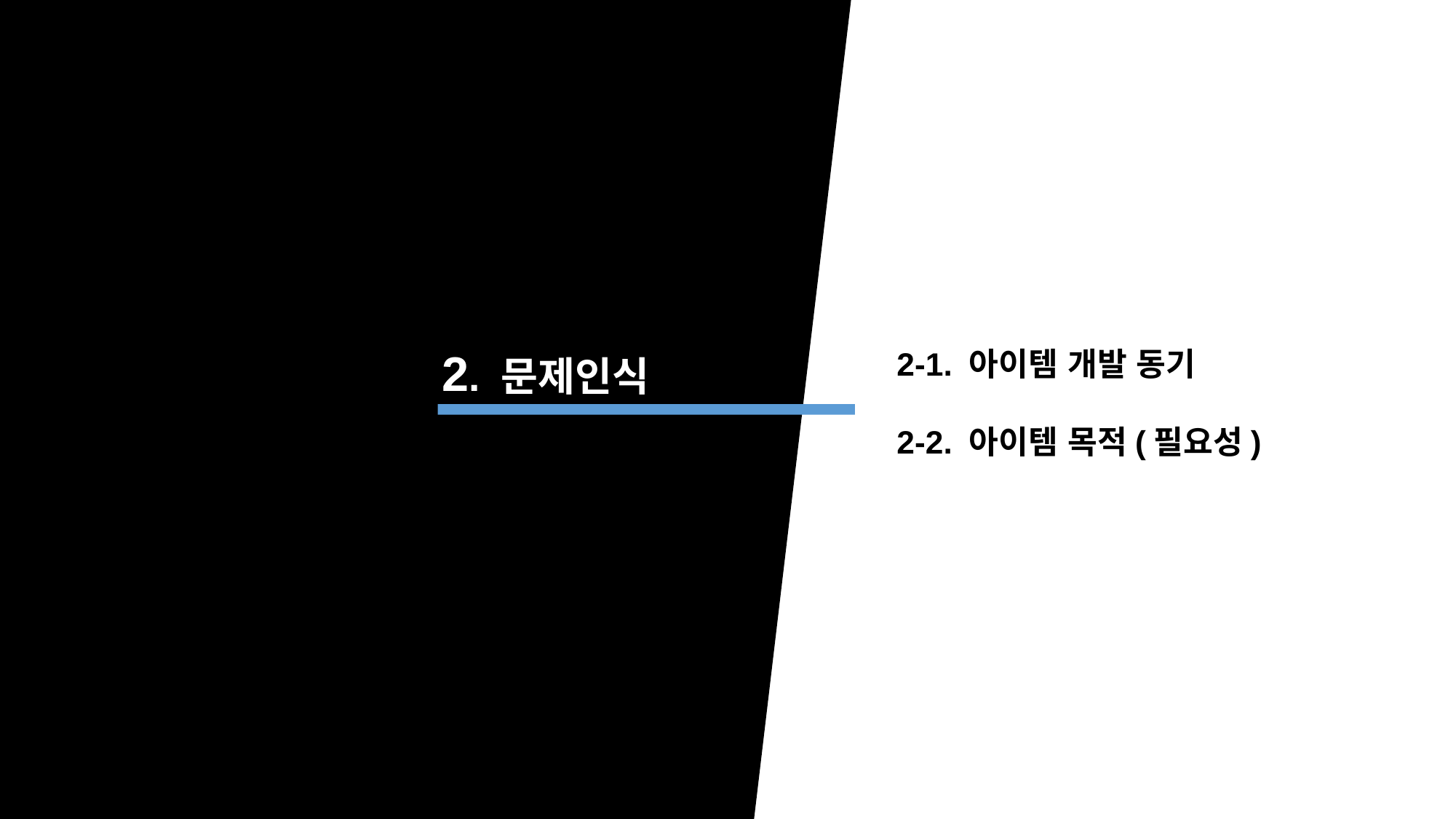

2. 문제인식
2-1. 아이템 개발 동기

2-2. 아이템 목적(필요성)